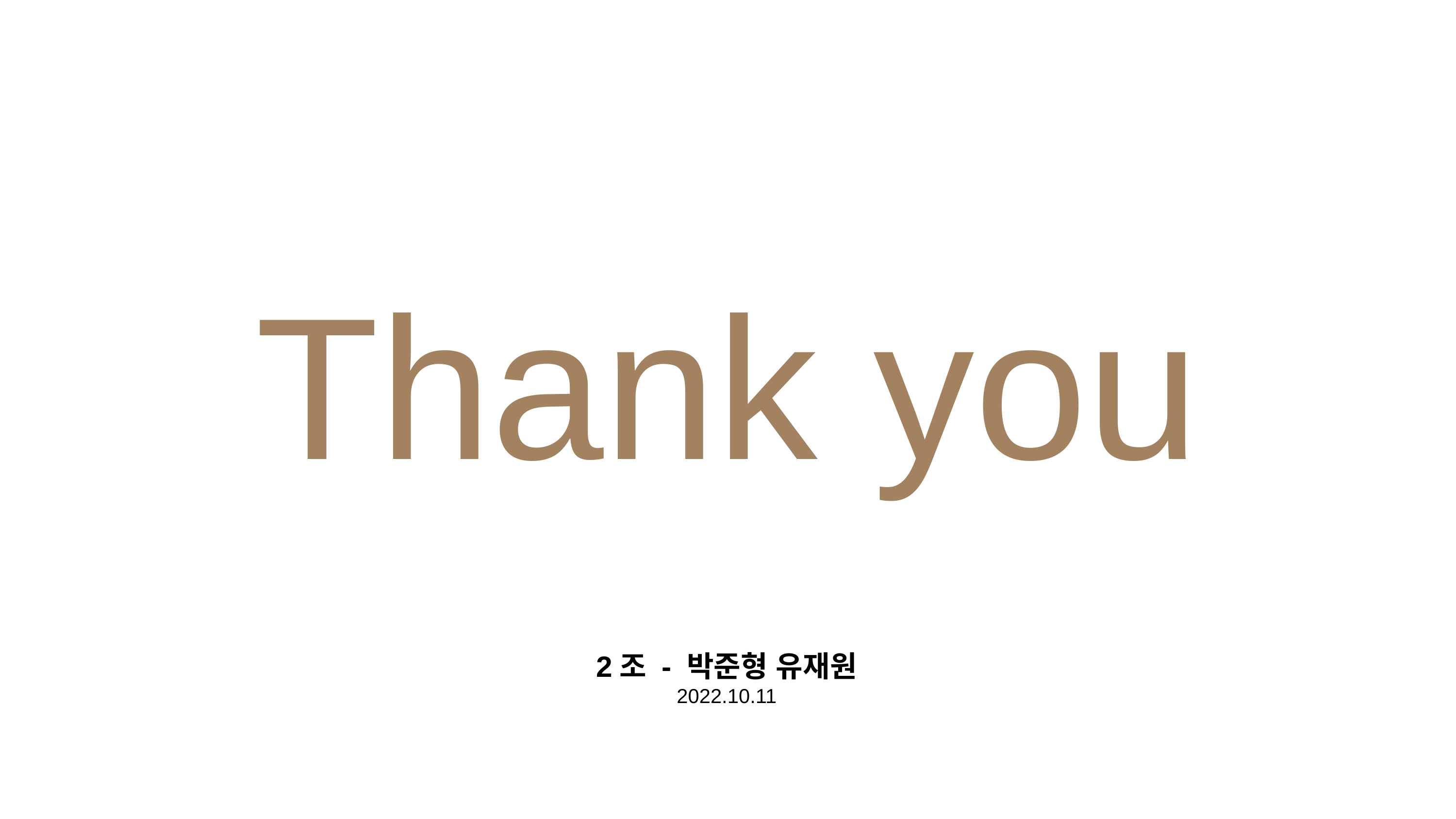

Thank you
2조 - 박준형 유재원
2022.10.11